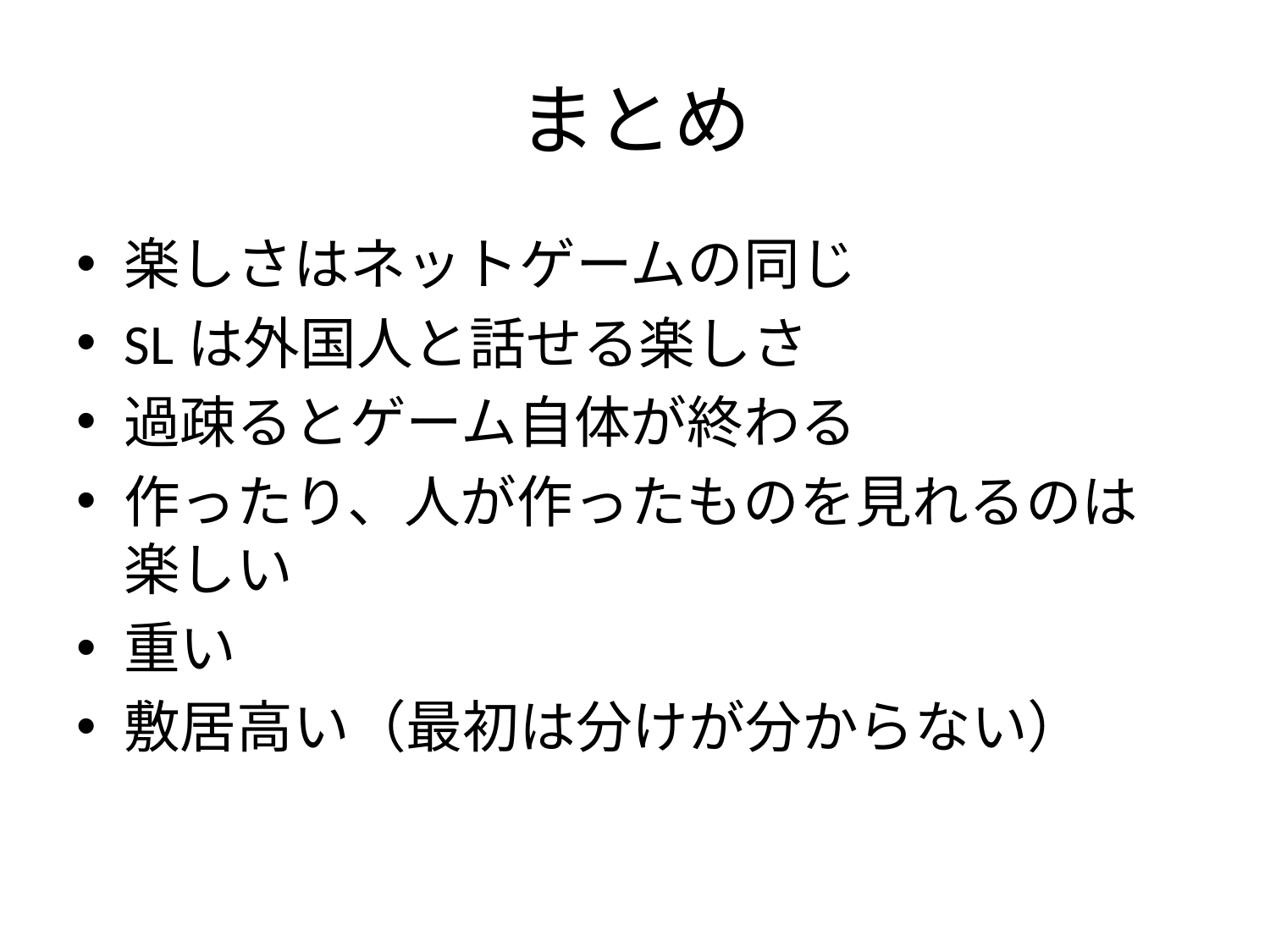

# まとめ
楽しさはネットゲームの同じ
SLは外国人と話せる楽しさ
過疎るとゲーム自体が終わる
作ったり、人が作ったものを見れるのは
楽しい
重い
敷居高い（最初は分けが分からない）